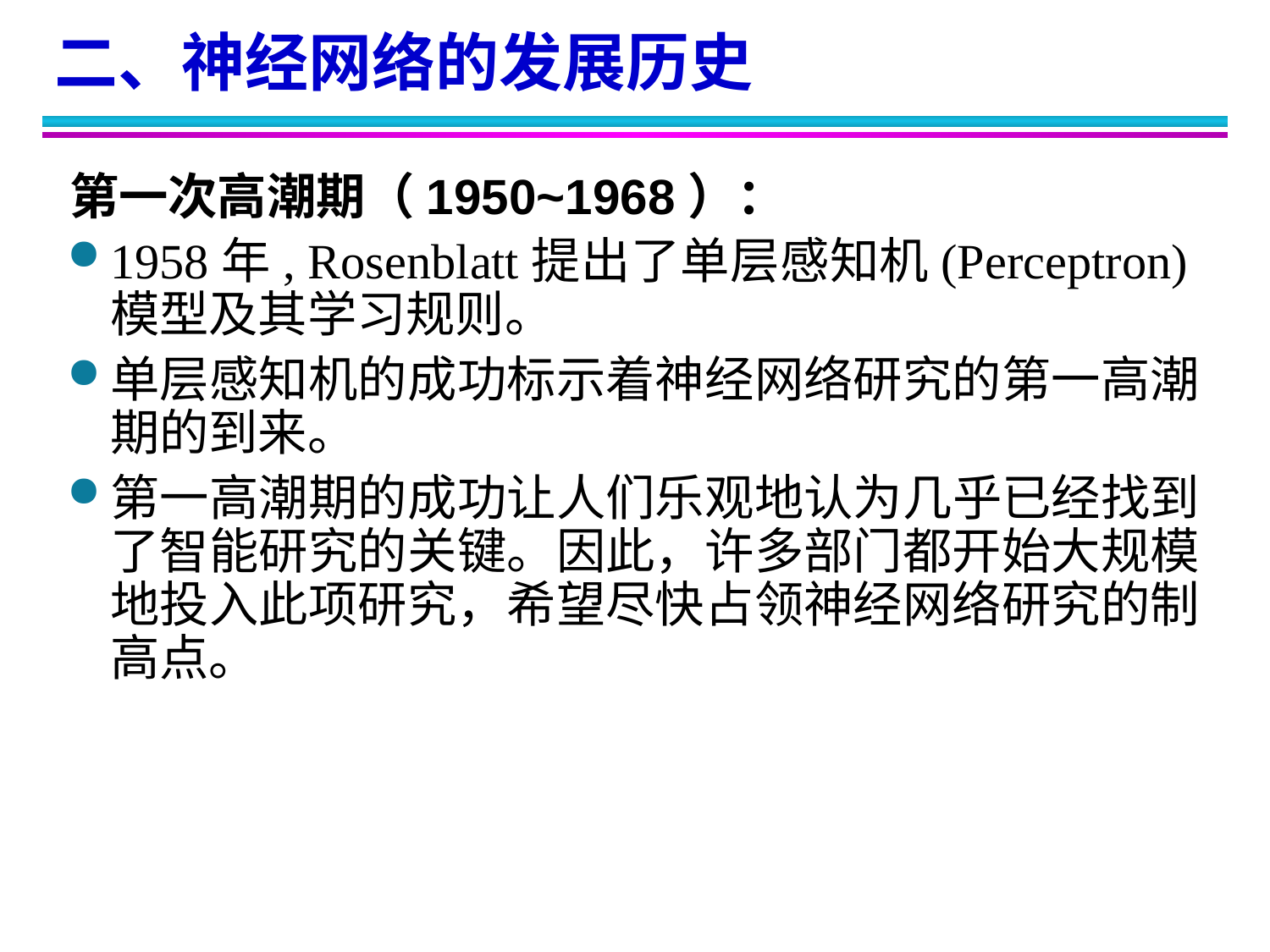

二、神经网络的发展历史
第一次高潮期（1950~1968）：
1958年, Rosenblatt提出了单层感知机(Perceptron)模型及其学习规则。
单层感知机的成功标示着神经网络研究的第一高潮期的到来。
第一高潮期的成功让人们乐观地认为几乎已经找到了智能研究的关键。因此，许多部门都开始大规模地投入此项研究，希望尽快占领神经网络研究的制高点。